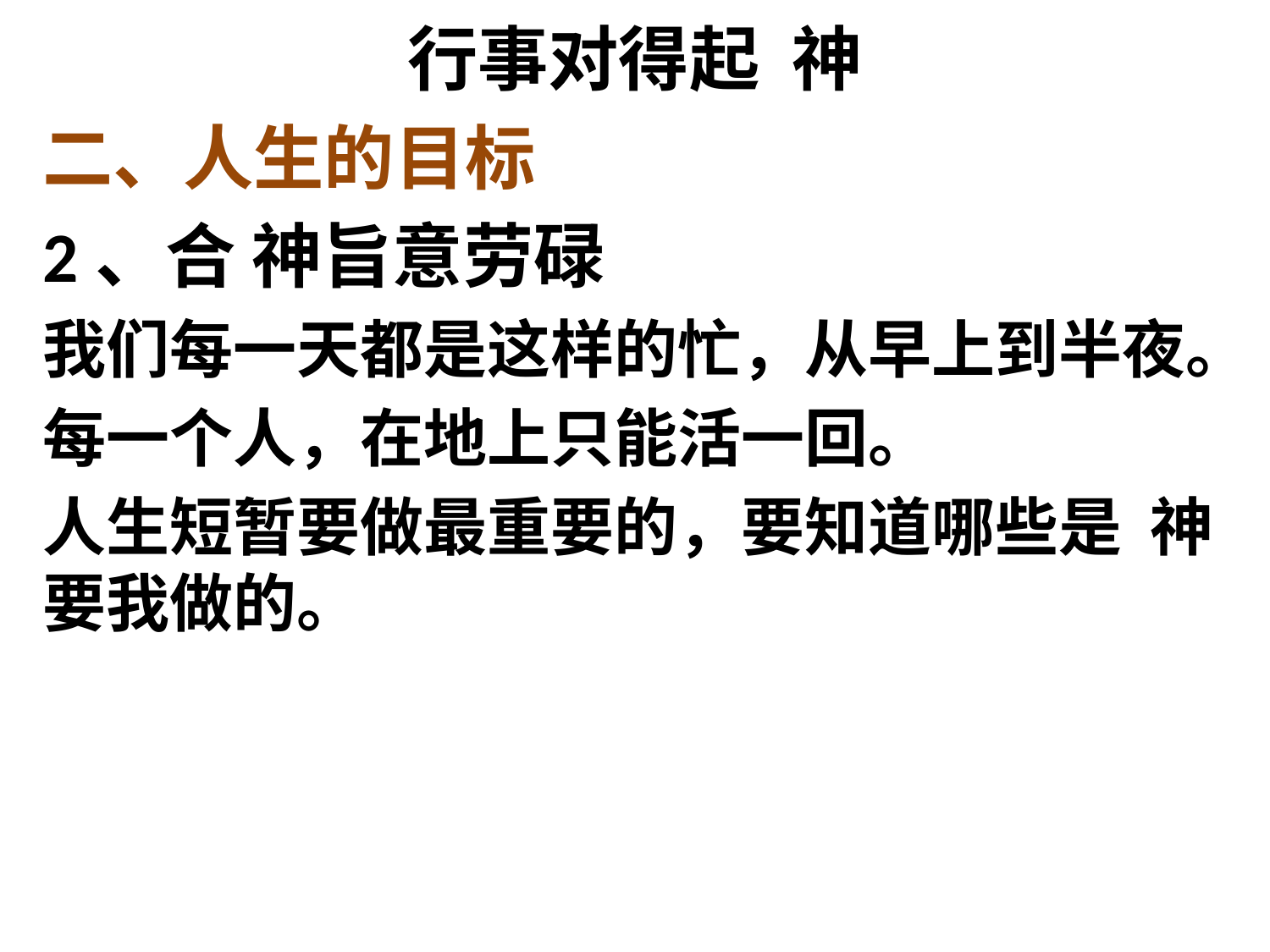

# 行事对得起  神
二、人生的目标
2、合 神旨意劳碌
我们每一天都是这样的忙，从早上到半夜。
每一个人，在地上只能活一回。
人生短暂要做最重要的，要知道哪些是  神要我做的。